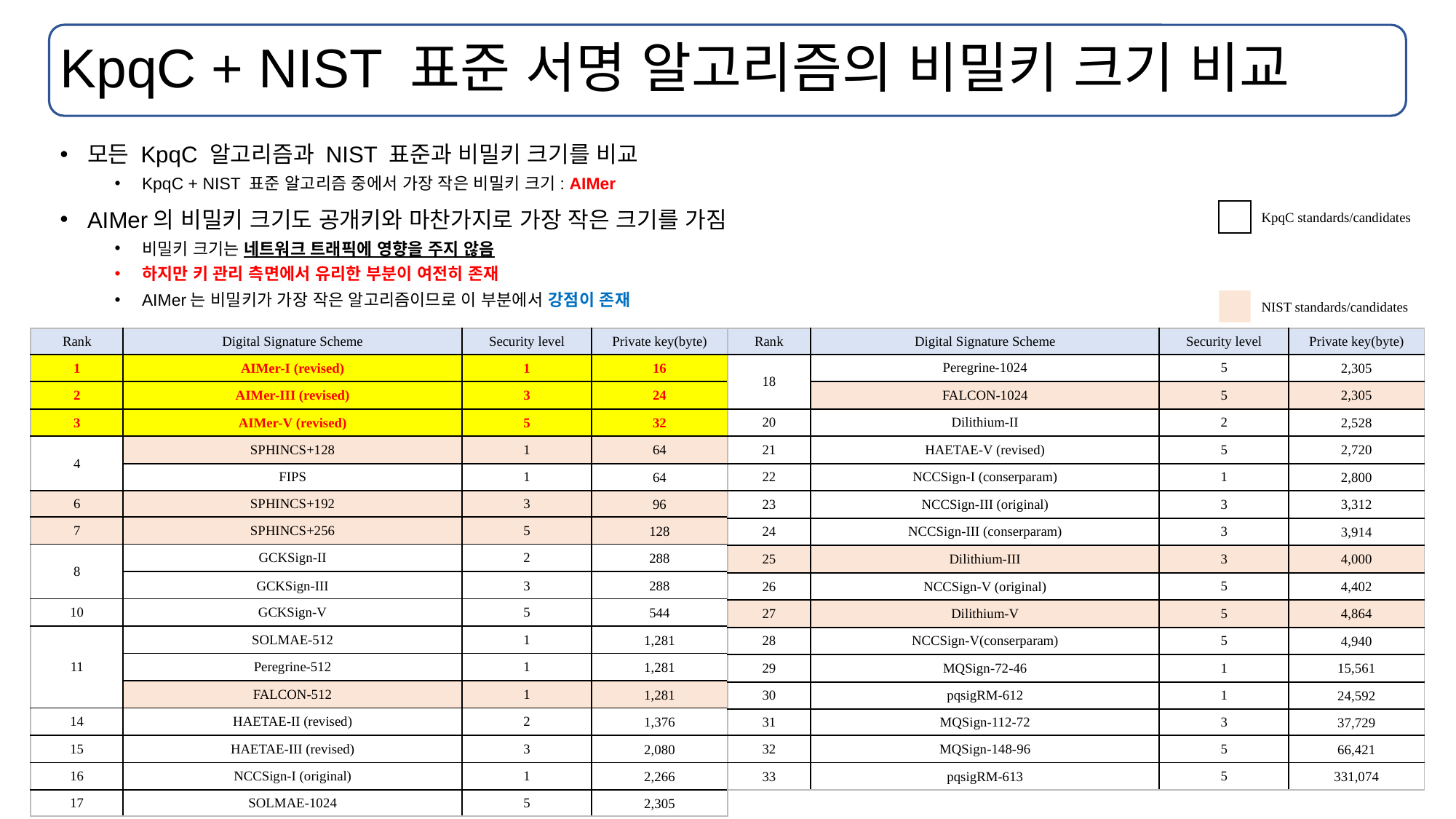

# KpqC + NIST 표준 서명 알고리즘의 비밀키 크기 비교
모든 KpqC 알고리즘과 NIST 표준과 비밀키 크기를 비교
KpqC + NIST 표준 알고리즘 중에서 가장 작은 비밀키 크기: AIMer
AIMer의 비밀키 크기도 공개키와 마찬가지로 가장 작은 크기를 가짐
비밀키 크기는 네트워크 트래픽에 영향을 주지 않음
하지만 키 관리 측면에서 유리한 부분이 여전히 존재
AIMer는 비밀키가 가장 작은 알고리즘이므로 이 부분에서 강점이 존재
KpqC standards/candidates

NIST standards/candidates

| Rank | Digital Signature Scheme | Security level | Private key(byte) |
| --- | --- | --- | --- |
| 18 | Peregrine-1024 | 5 | 2,305 |
| 16 | FALCON-1024 | 5 | 2,305 |
| 20 | Dilithium-II | 2 | 2,528 |
| 21 | HAETAE-V (revised) | 5 | 2,720 |
| 22 | NCCSign-I (conserparam) | 1 | 2,800 |
| 23 | NCCSign-III (original) | 3 | 3,312 |
| 24 | NCCSign-III (conserparam) | 3 | 3,914 |
| 25 | Dilithium-III | 3 | 4,000 |
| 26 | NCCSign-V (original) | 5 | 4,402 |
| 27 | Dilithium-V | 5 | 4,864 |
| 28 | NCCSign-V(conserparam) | 5 | 4,940 |
| 29 | MQSign-72-46 | 1 | 15,561 |
| 30 | pqsigRM-612 | 1 | 24,592 |
| 31 | MQSign-112-72 | 3 | 37,729 |
| 32 | MQSign-148-96 | 5 | 66,421 |
| 33 | pqsigRM-613 | 5 | 331,074 |
| Rank | Digital Signature Scheme | Security level | Private key(byte) |
| --- | --- | --- | --- |
| 1 | AIMer-I (revised) | 1 | 16 |
| 2 | AIMer-III (revised) | 3 | 24 |
| 3 | AIMer-V (revised) | 5 | 32 |
| 4 | SPHINCS+128 | 1 | 64 |
|  | FIPS | 1 | 64 |
| 6 | SPHINCS+192 | 3 | 96 |
| 7 | SPHINCS+256 | 5 | 128 |
| 8 | GCKSign-II | 2 | 288 |
|  | GCKSign-III | 3 | 288 |
| 10 | GCKSign-V | 5 | 544 |
| 11 | SOLMAE-512 | 1 | 1,281 |
|  | Peregrine-512 | 1 | 1,281 |
| 10 | FALCON-512 | 1 | 1,281 |
| 14 | HAETAE-II (revised) | 2 | 1,376 |
| 15 | HAETAE-III (revised) | 3 | 2,080 |
| 16 | NCCSign-I (original) | 1 | 2,266 |
| 17 | SOLMAE-1024 | 5 | 2,305 |